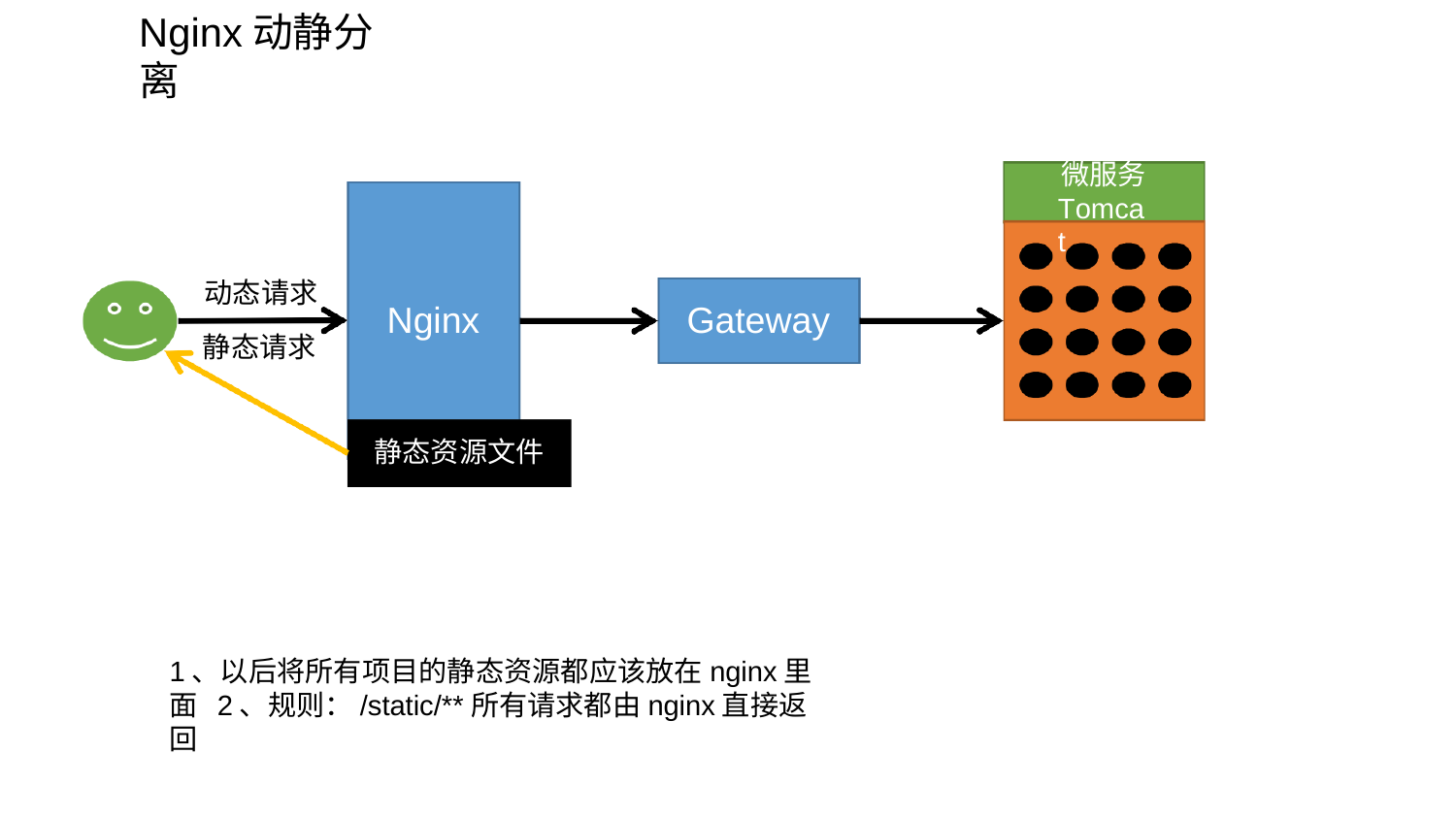

# Nginx动静分离
微服务
Tomcat

动态请求 静态请求

Gateway
Nginx
静态资源文件
1、以后将所有项目的静态资源都应该放在nginx里面  2、规则：/static/**所有请求都由nginx直接返回